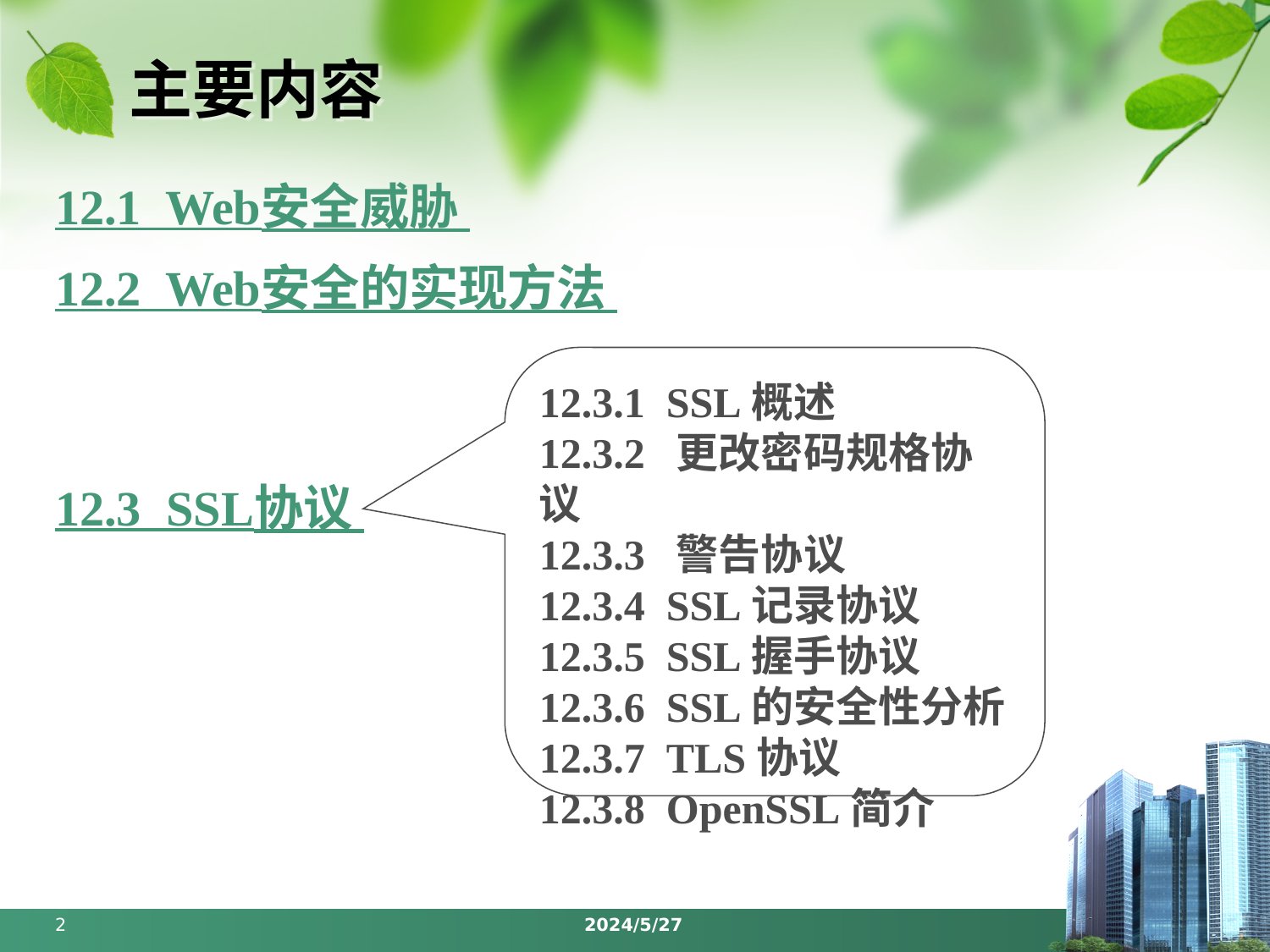

# 主要内容
12.1  Web安全威胁
12.2  Web安全的实现方法

12.3  SSL协议

12.3.1  SSL概述
12.3.2  更改密码规格协议
12.3.3  警告协议
12.3.4  SSL记录协议
12.3.5  SSL握手协议
12.3.6  SSL的安全性分析 12.3.7  TLS协议
12.3.8  OpenSSL简介
2
2024/5/27